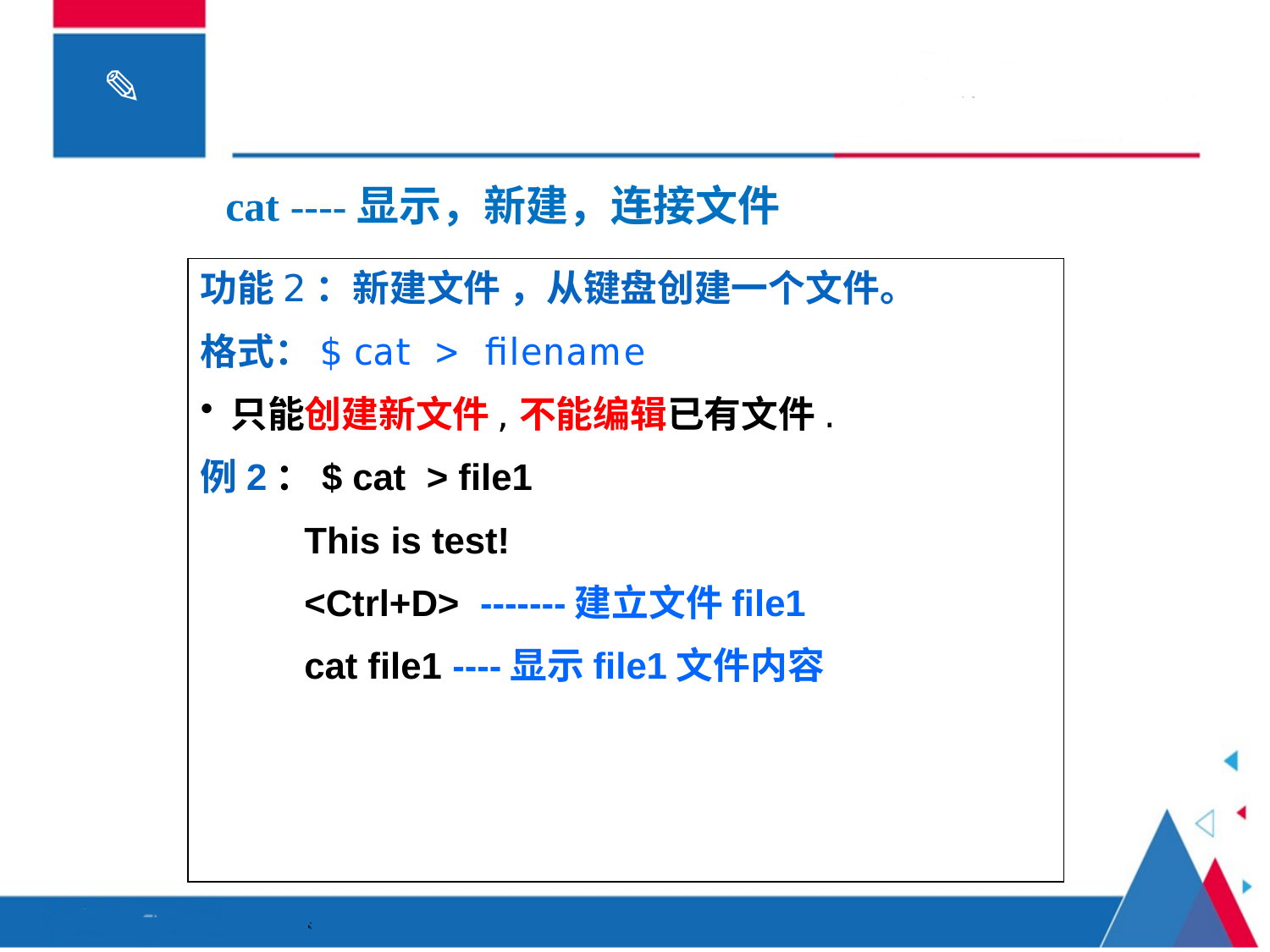

cat ----显示，新建，连接文件
功能2：新建文件 ，从键盘创建一个文件。
格式：$ cat  >  filename
只能创建新文件,不能编辑已有文件.
例2：$ cat  > file1
          This is test!
          <Ctrl+D>  -------建立文件file1
          cat file1 ----显示file1文件内容